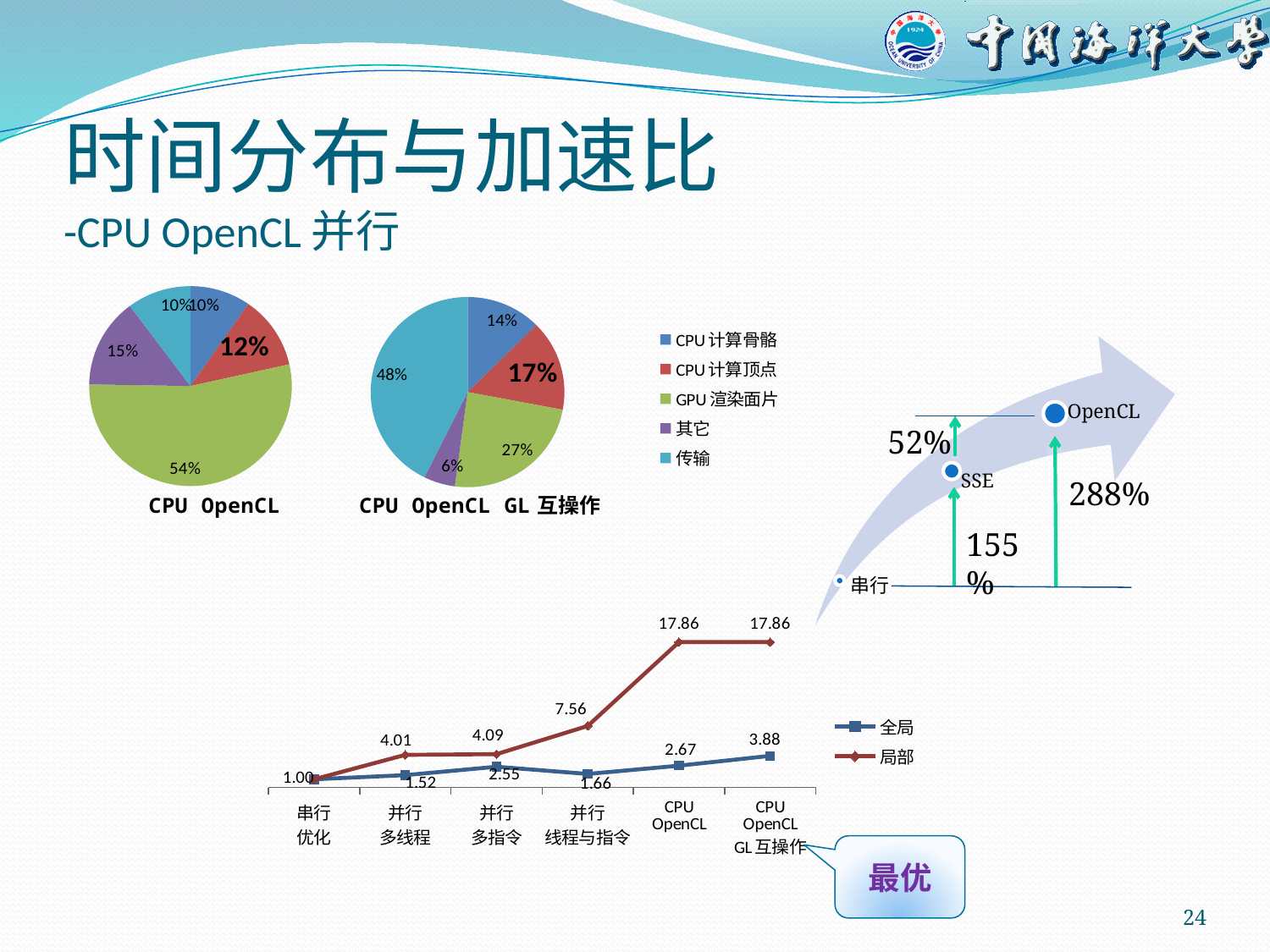

# 时间分布与加速比 -CPU OpenCL并行

### Chart: CPU OpenCL

| Category |  |
|---|---|
| CPU计算骨骼 | 0.09677419354838725 |
| CPU计算顶点 | 0.11827956989247294 |
| GPU渲染面片 | 0.5376344086021506 |
| 其它 | 0.14516129032258074 |
| 传输 | 0.10215053763440841 |

### Chart: CPU OpenCL GL互操作

| Category |  |
|---|---|
| CPU计算骨骼 | 0.140625 |
| CPU计算顶点 | 0.171875 |
| GPU渲染面片 | 0.26953124999999994 |
| 其它 | 0.05859374999999988 |
| 传输 | 0.47656250000000067 |
串行
SSE
OpenCL
52%
288%
155%

### Chart

| Category | 全局 | 局部 |
|---|---|---|
| 串行
优化 | 1.0 | 1.0 |
| 并行
多线程 | 1.5152439024390238 | 4.010204081632653 |
| 并行
多指令 | 2.5487179487179623 | 4.09375 |
| 并行
线程与指令 | 1.6566666666666665 | 7.557692307692308 |
| CPU
OpenCL | 2.6720430107526867 | 17.863636363636314 |
| CPU
OpenCL
GL互操作 | 3.8828124999999925 | 17.863636363636314 |
最优
24